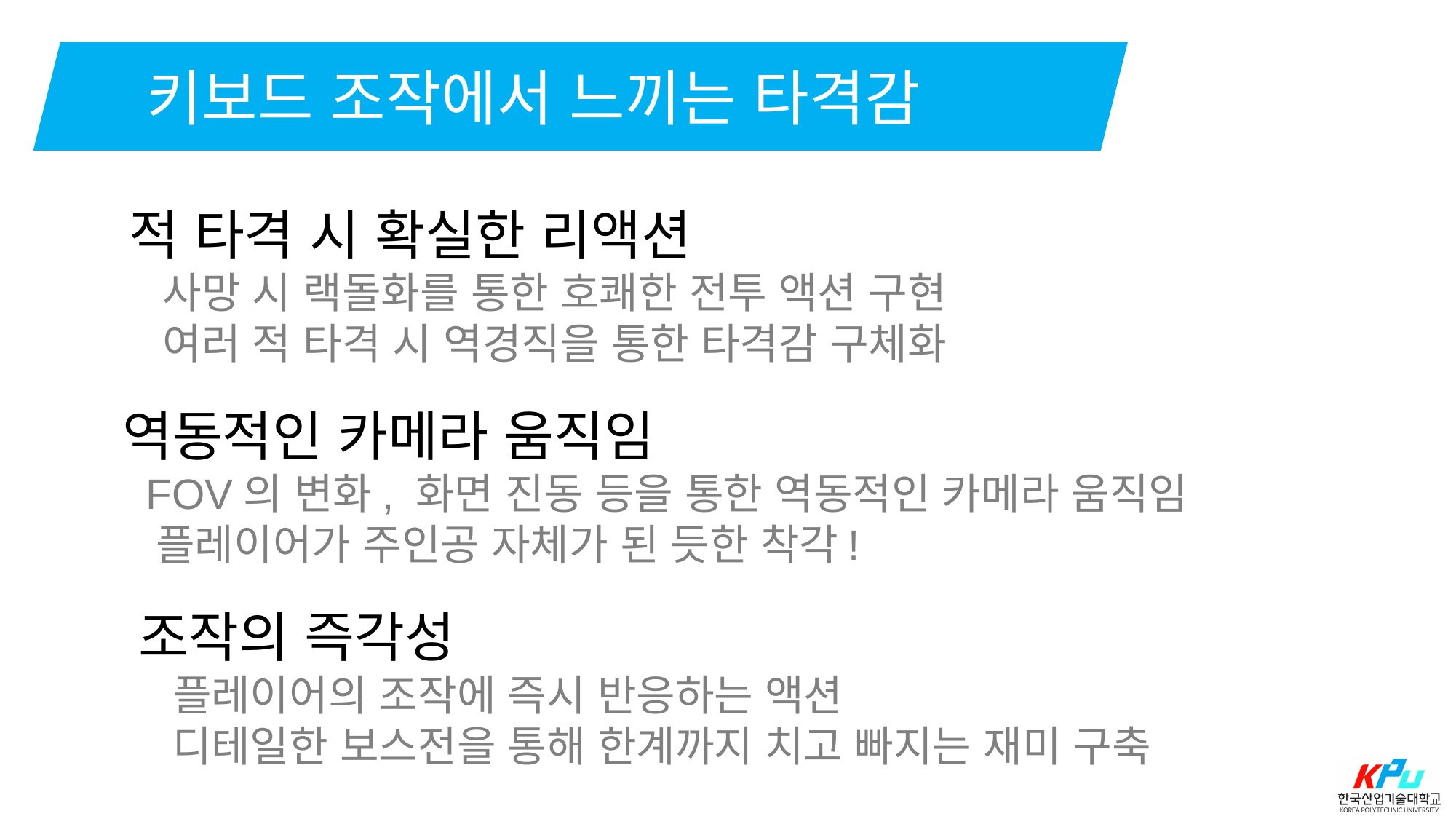

키보드 조작에서 느끼는 타격감
적 타격 시 확실한 리액션
  사망 시 랙돌화를 통한 호쾌한 전투 액션 구현
  여러 적 타격 시 역경직을 통한 타격감 구체화
역동적인 카메라 움직임
  FOV의 변화, 화면 진동 등을 통한 역동적인 카메라 움직임
  플레이어가 주인공 자체가 된 듯한 착각!
조작의 즉각성
  플레이어의 조작에 즉시 반응하는 액션
  디테일한 보스전을 통해 한계까지 치고 빠지는 재미 구축